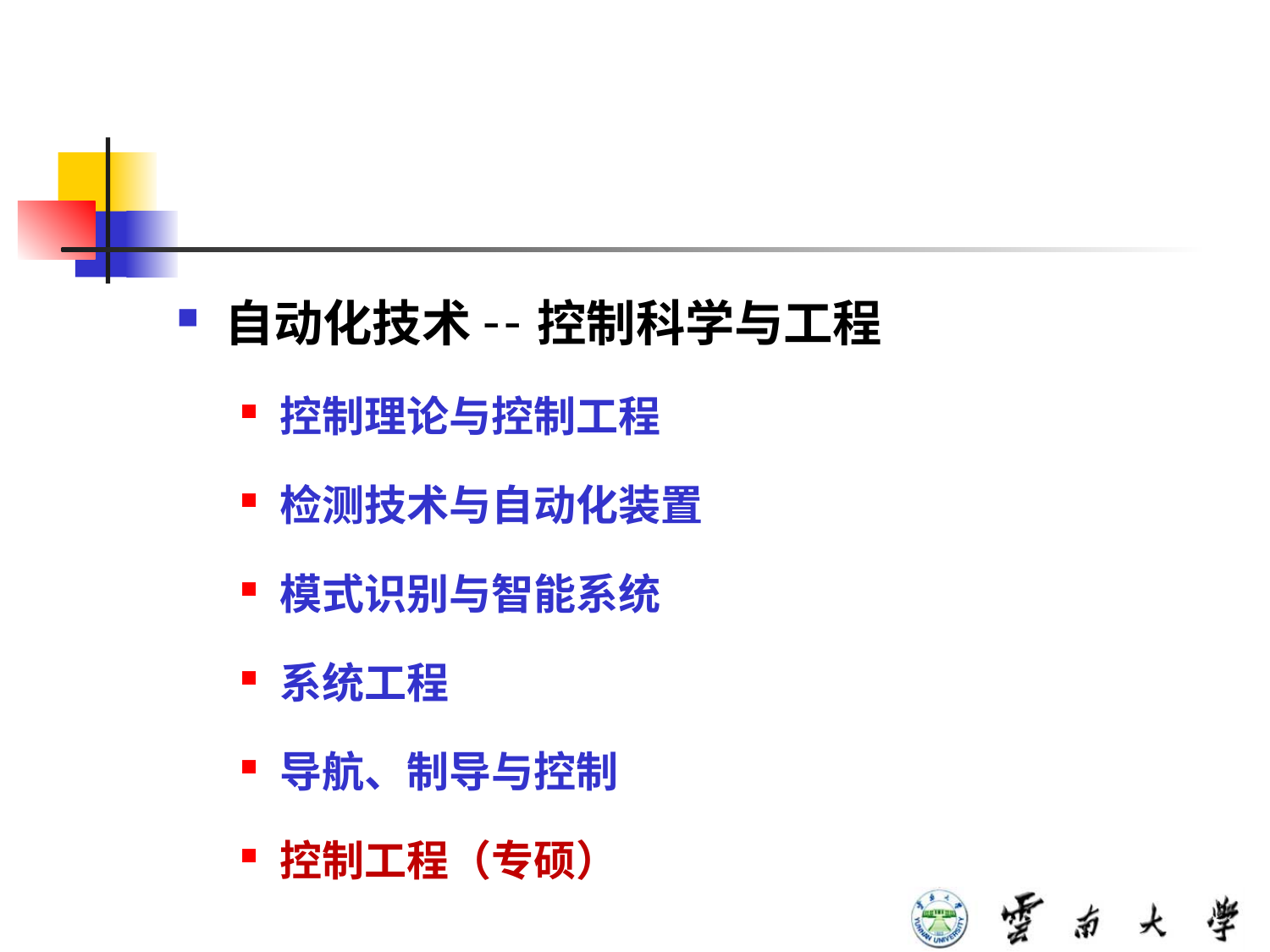

自动化技术--控制科学与工程
控制理论与控制工程
检测技术与自动化装置
模式识别与智能系统
系统工程
导航、制导与控制
控制工程（专硕）